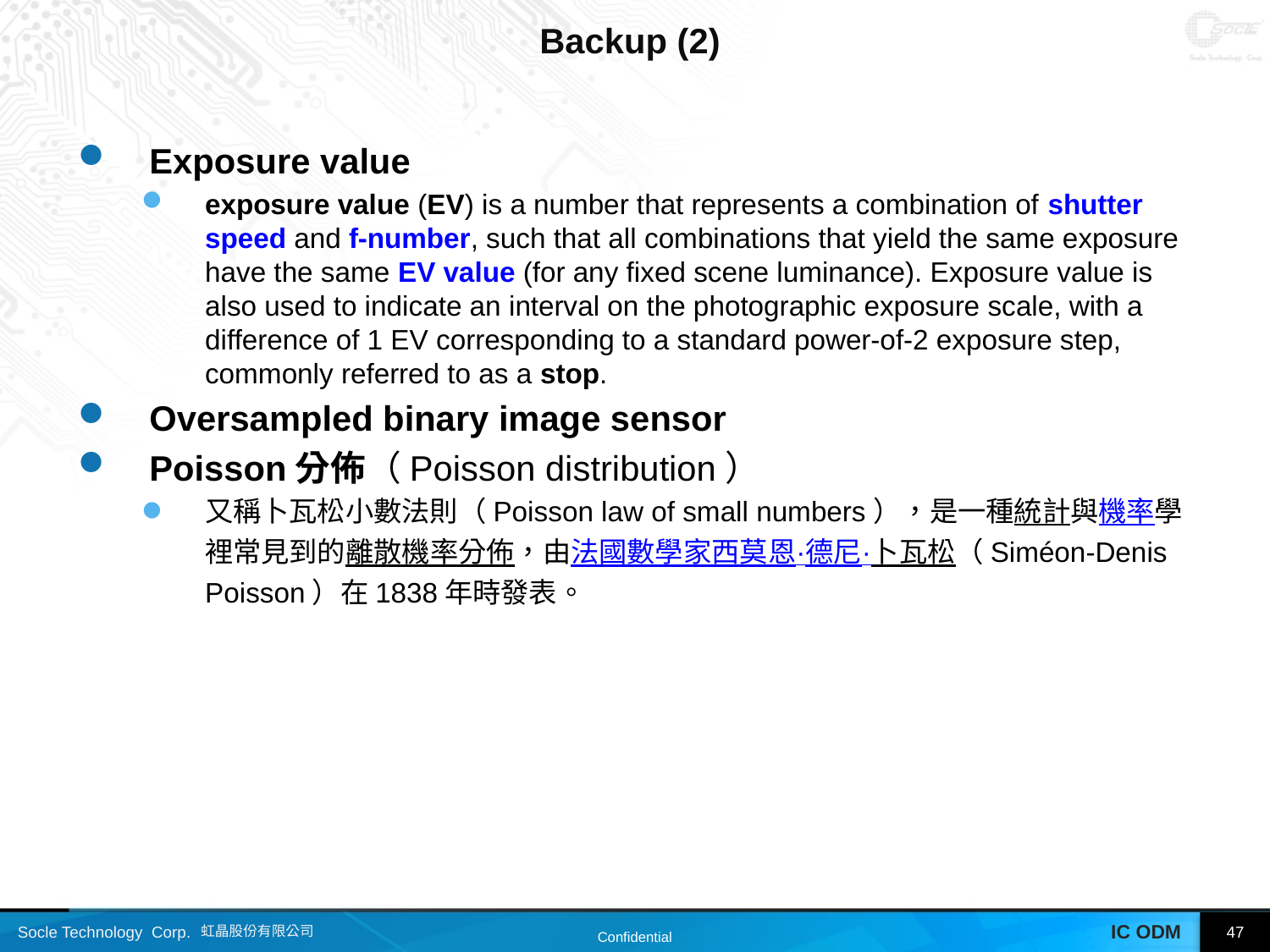

# Backup (2)
Exposure value
exposure value (EV) is a number that represents a combination of shutter speed and f-number, such that all combinations that yield the same exposure have the same EV value (for any fixed scene luminance). Exposure value is also used to indicate an interval on the photographic exposure scale, with a difference of 1 EV corresponding to a standard power-of-2 exposure step, commonly referred to as a stop.
Oversampled binary image sensor
Poisson分佈（Poisson distribution）
又稱卜瓦松小數法則（Poisson law of small numbers），是一種統計與機率學裡常見到的離散機率分佈，由法國數學家西莫恩·德尼·卜瓦松（Siméon-Denis Poisson）在1838年時發表。